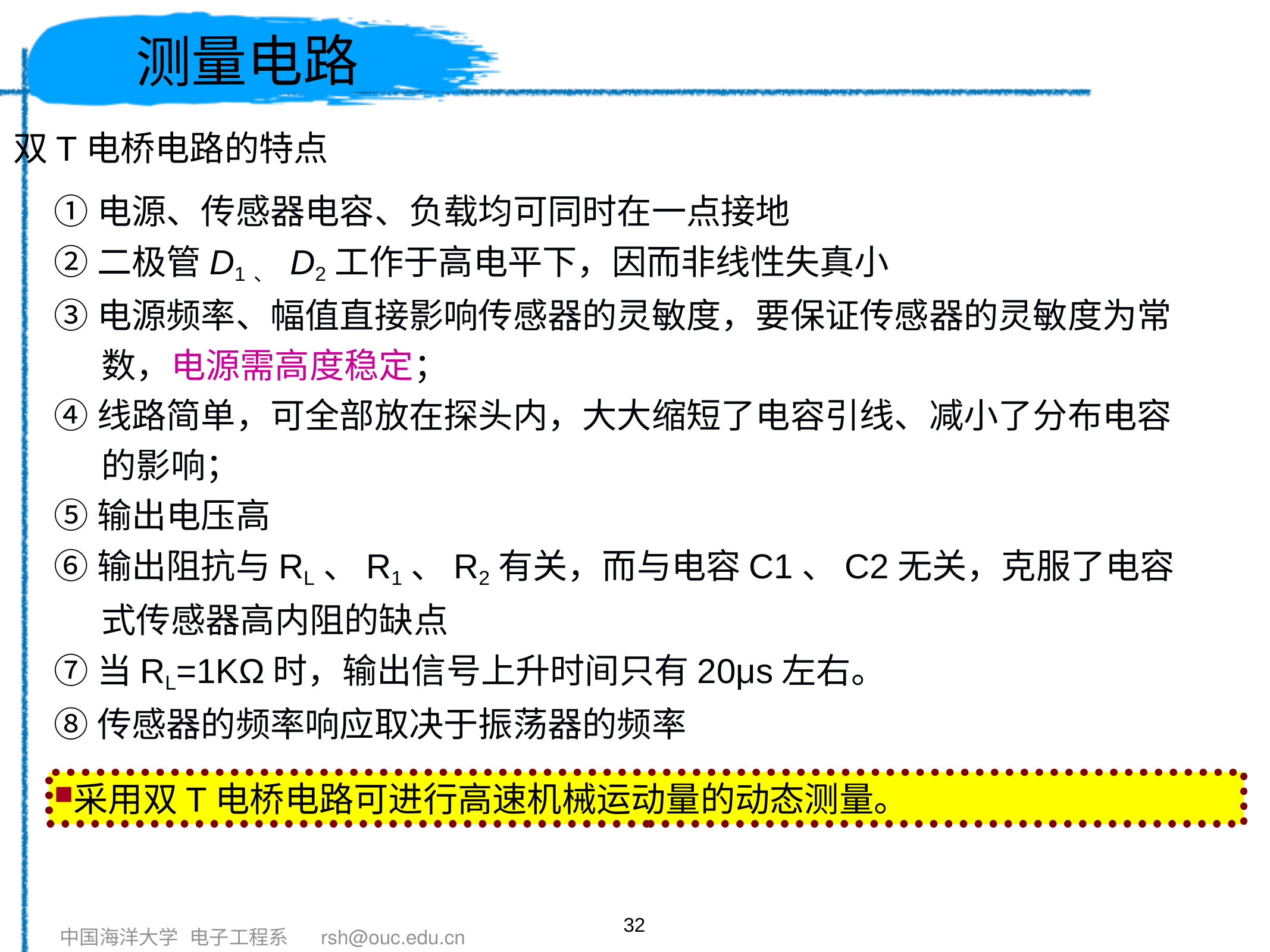

# 测量电路
双T电桥电路的特点
①电源、传感器电容、负载均可同时在一点接地
②二极管D1、 D2工作于高电平下，因而非线性失真小
③电源频率、幅值直接影响传感器的灵敏度，要保证传感器的灵敏度为常数，电源需高度稳定；
④线路简单，可全部放在探头内，大大缩短了电容引线、减小了分布电容的影响；
⑤输出电压高
⑥输出阻抗与RL、R1、R2有关，而与电容C1、C2无关，克服了电容式传感器高内阻的缺点
⑦当RL=1KΩ时，输出信号上升时间只有20μs左右。
⑧传感器的频率响应取决于振荡器的频率
采用双T电桥电路可进行高速机械运动量的动态测量。
32